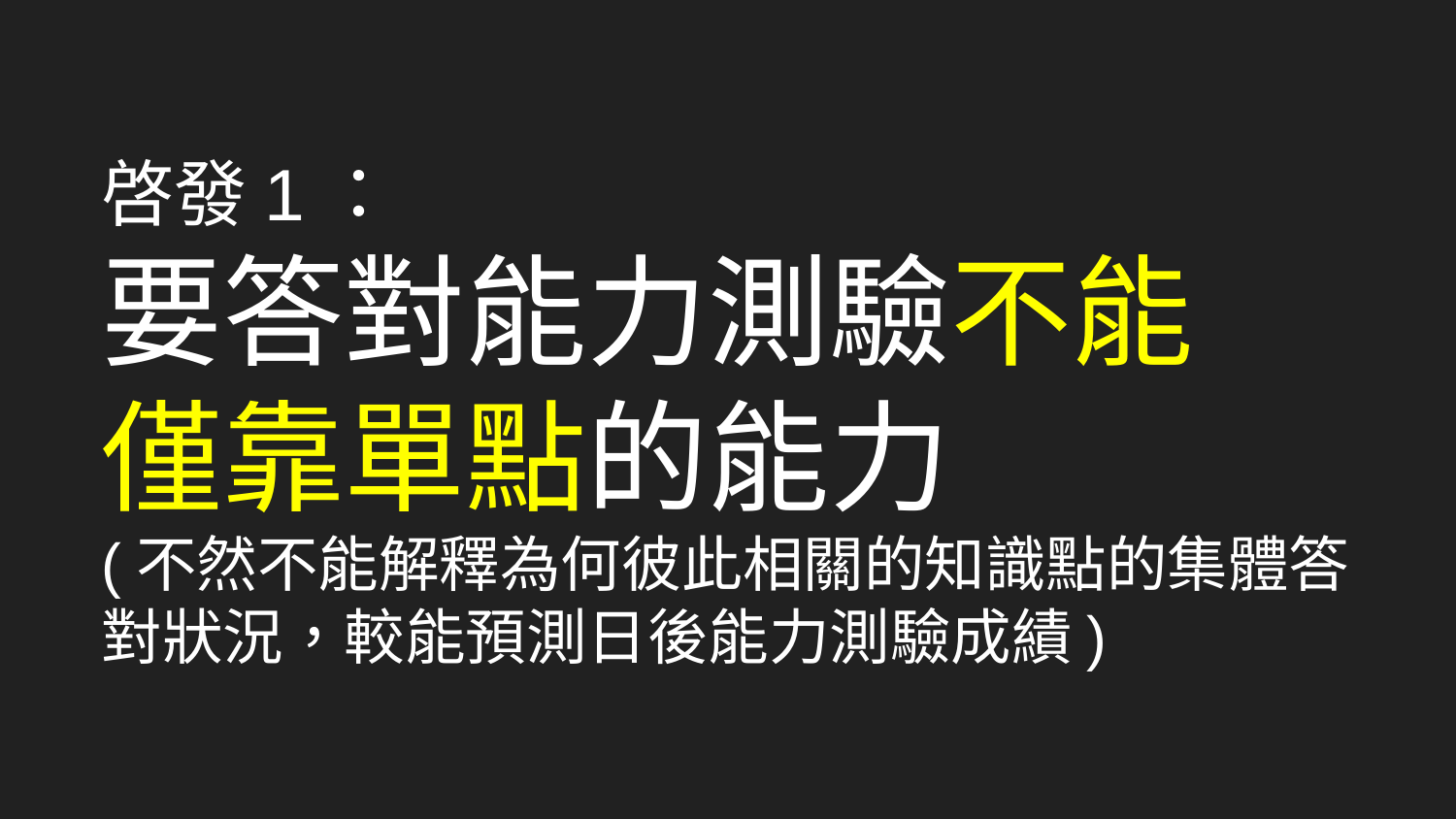

啓發1：
要答對能力測驗不能
僅靠單點的能力
(不然不能解釋為何彼此相關的知識點的集體答對狀況，較能預測日後能力測驗成績)